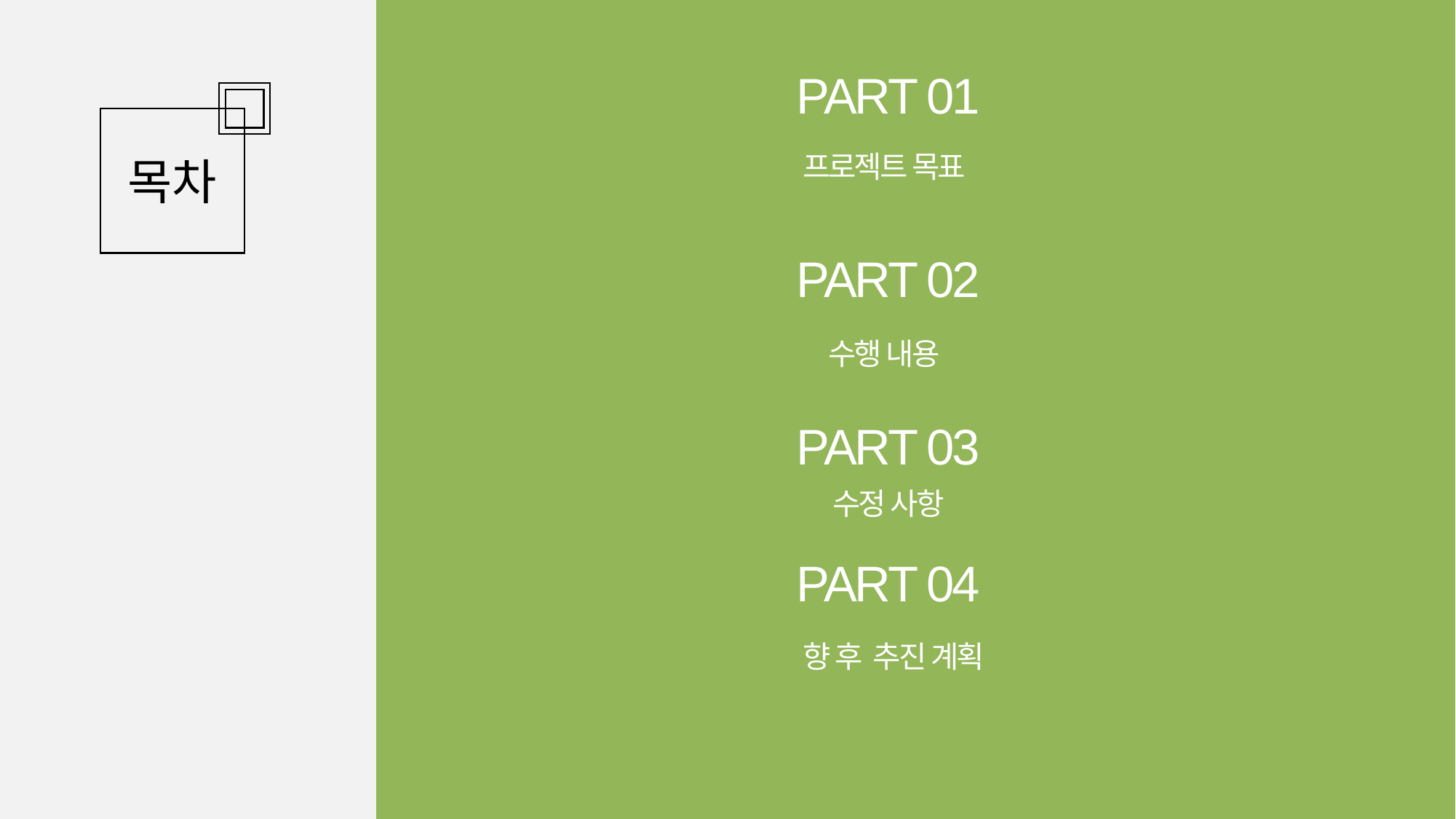

PART 01

프로젝트 목표
목차
PART 02
수행 내용
PART 03
수정 사항
PART 04
향 후  추진 계획